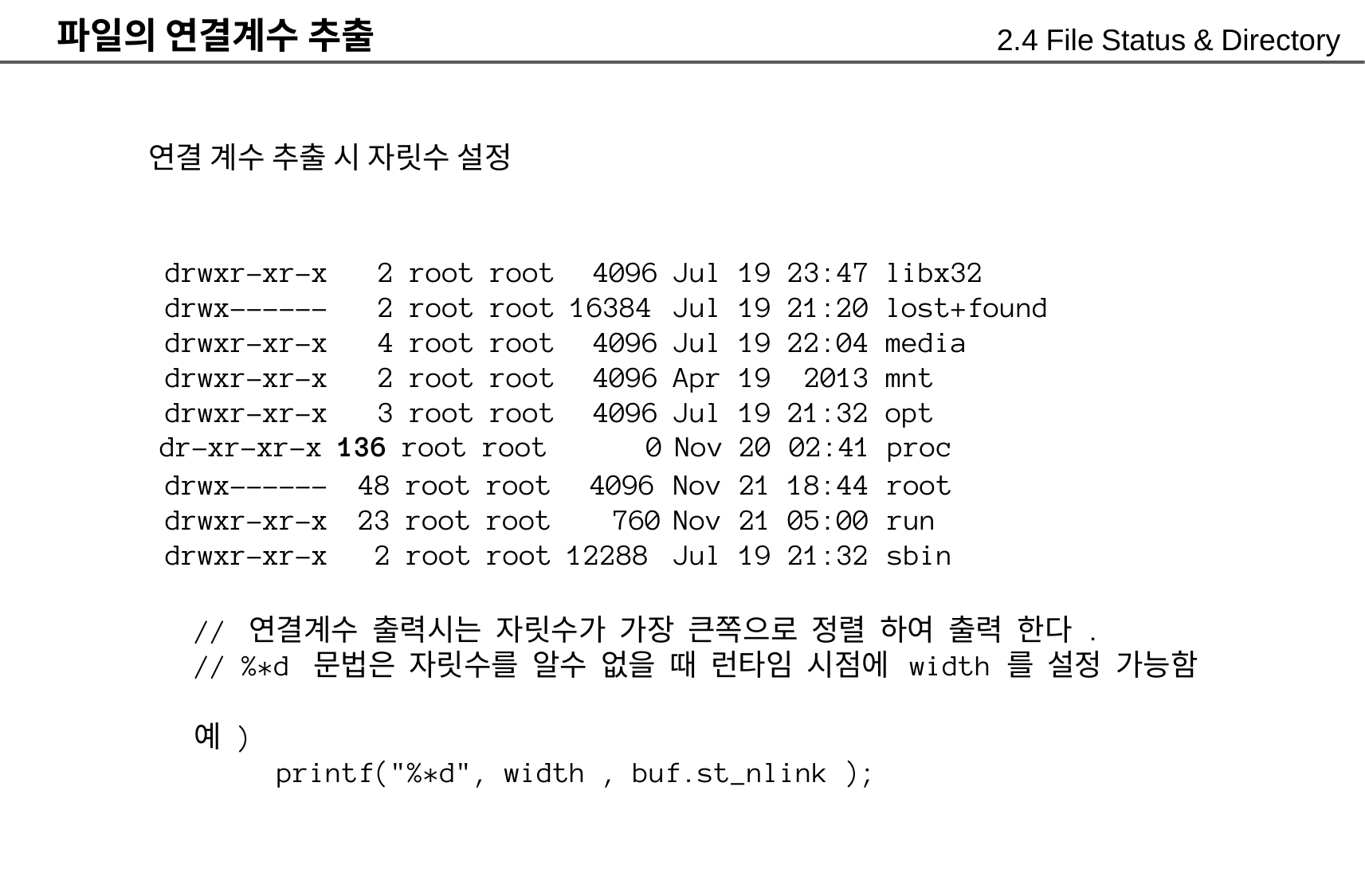

파일의 연결계수 추출

	연결 계수 추출 시 자릿수 설정
2.4 File Status & Directory

drwxr-xr-x
drwx------
drwxr-xr-x
drwxr-xr-x
drwxr-xr-x
2  root  root     4096
2  root  root  16384
4  root  root     4096
2  root  root     4096
3  root  root     4096
Jul
Jul
Jul
Apr
Jul
19
19
19
19
19
23:47
21:20
22:04
	2013
21:32
libx32
lost+found
media
mnt
opt
dr-xr-xr-x  136  root  root             0
Nov
20
02:41
proc
drwx------
drwxr-xr-x
drwxr-xr-x
48  root  root     4096
23  root  root        760
	2  root  root  12288
Nov
Nov
Jul
21
21
19
18:44
05:00
21:32
root
run
sbin
//  연결계수  출력시는  자릿수가  가장  큰쪽으로  정렬  하여  출력  한다 .
//  %*d  문법은  자릿수를  알수  없을  때  런타임  시점에  width 를  설정  가능함

예 )
	printf("%*d",  width  ,  buf.st_nlink  );